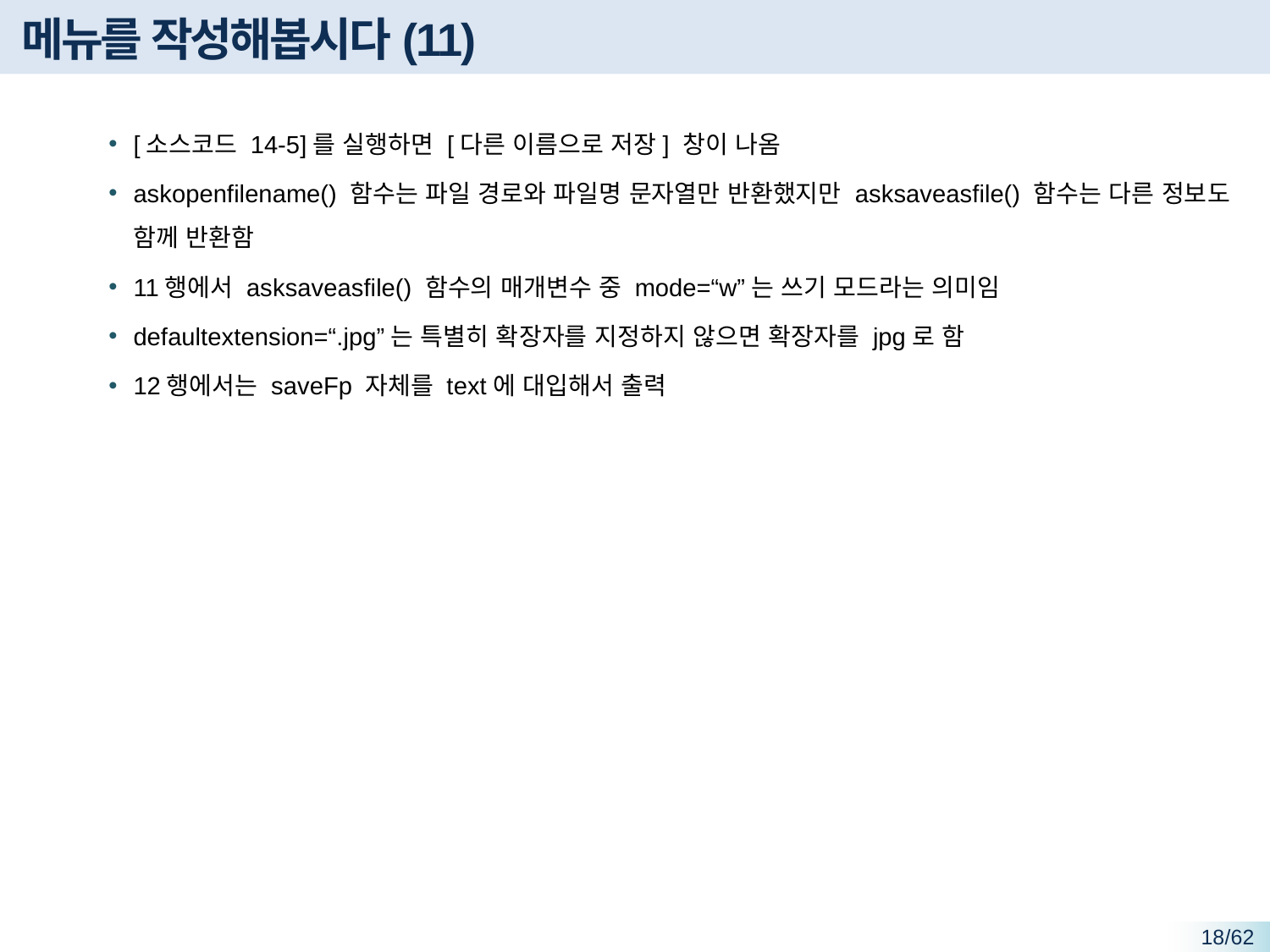

# 메뉴를 작성해봅시다(11)
[소스코드 14-5]를 실행하면 [다른 이름으로 저장] 창이 나옴
askopenfilename() 함수는 파일 경로와 파일명 문자열만 반환했지만 asksaveasfile() 함수는 다른 정보도 함께 반환함
11행에서 asksaveasfile() 함수의 매개변수 중 mode=“w”는 쓰기 모드라는 의미임
defaultextension=“.jpg”는 특별히 확장자를 지정하지 않으면 확장자를 jpg로 함
12행에서는 saveFp 자체를 text에 대입해서 출력